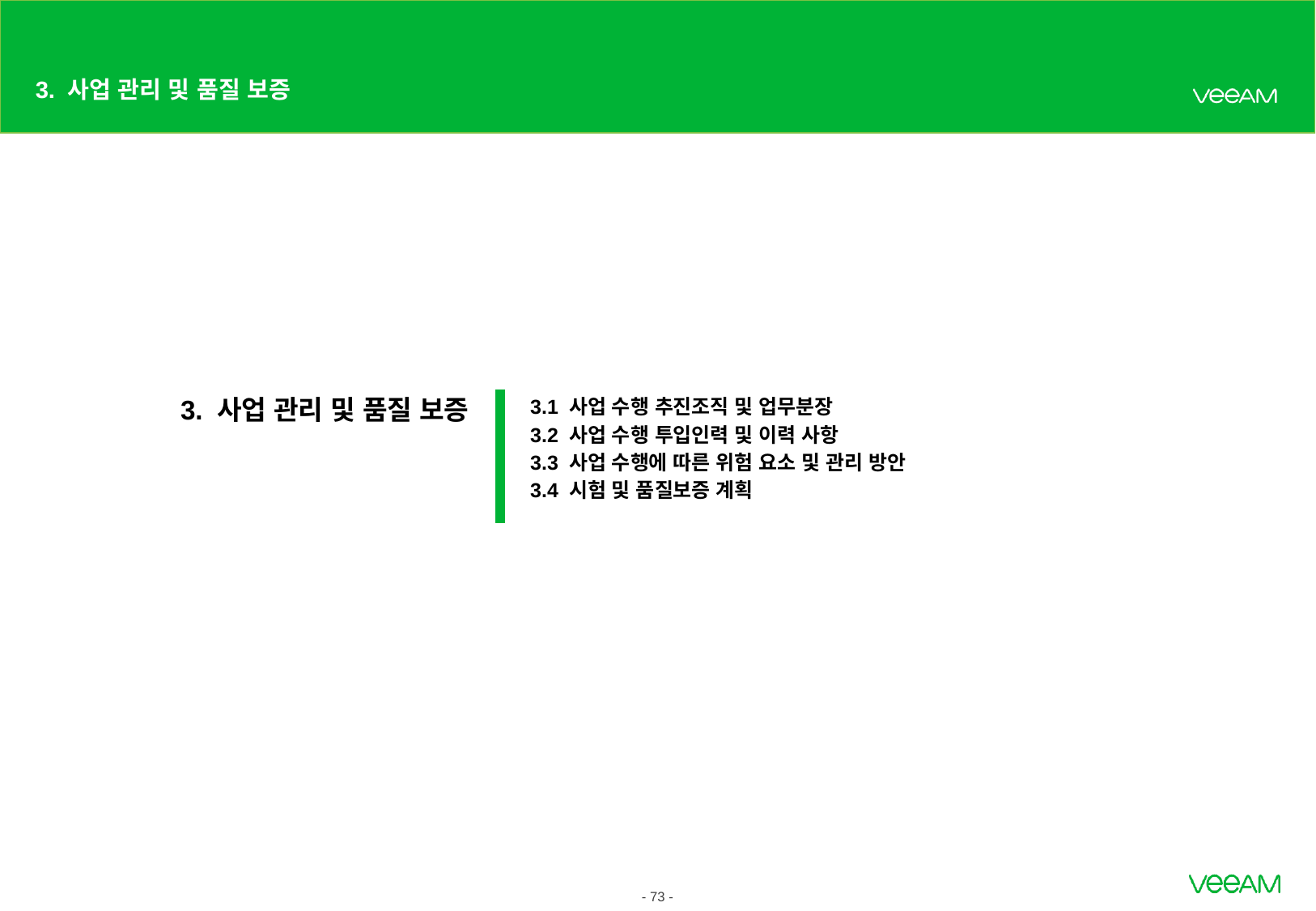

# 3. 사업 관리 및 품질 보증
3. 사업 관리 및 품질 보증
3.1 사업 수행 추진조직 및 업무분장
3.2 사업 수행 투입인력 및 이력 사항
3.3 사업 수행에 따른 위험 요소 및 관리 방안
3.4 시험 및 품질보증 계획